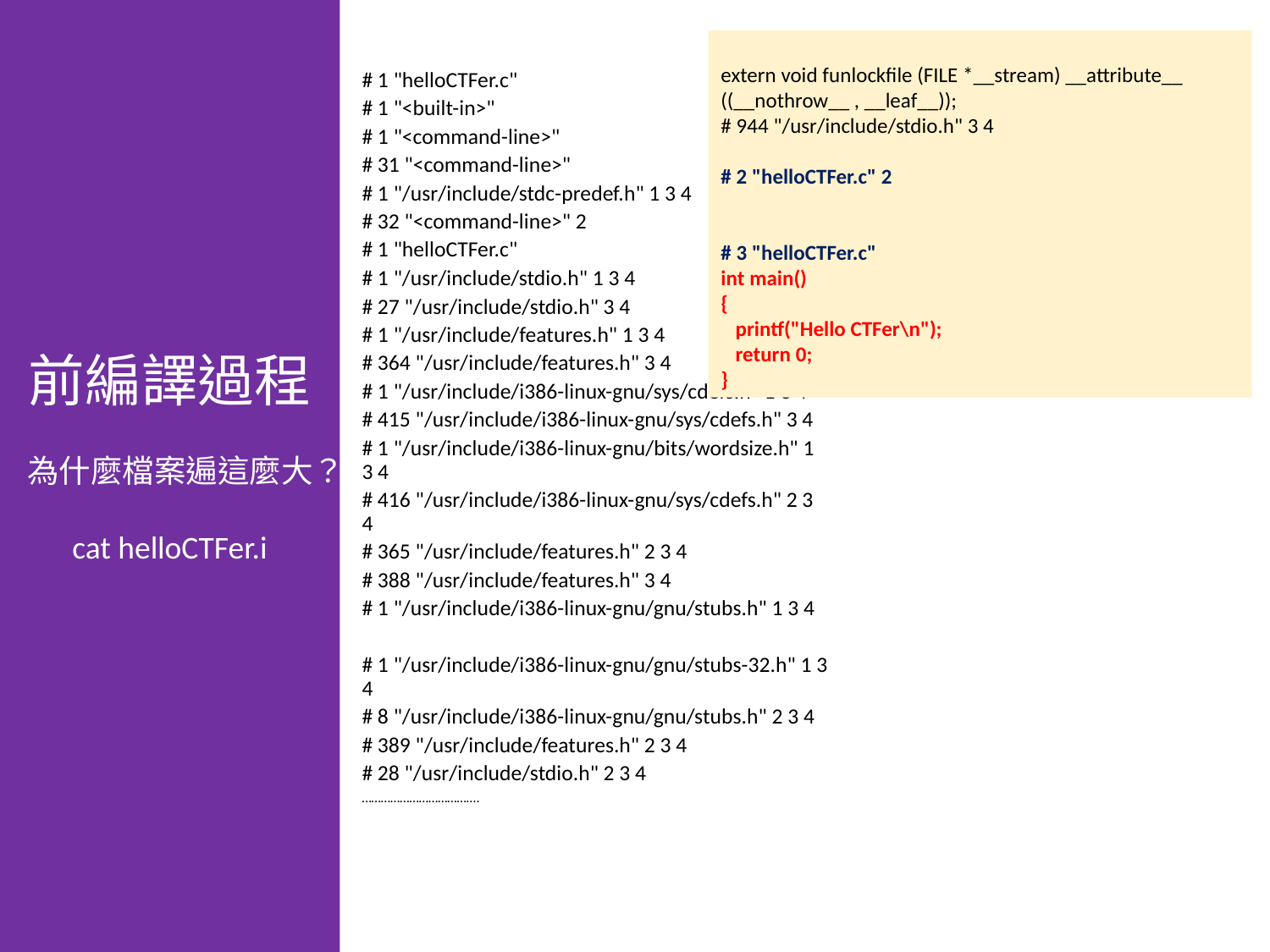

前編譯過程

為什麼檔案遍這麼大？

cat helloCTFer.i

extern void funlockfile (FILE *__stream) __attribute__ ((__nothrow__ , __leaf__));
# 944 "/usr/include/stdio.h" 3 4

# 2 "helloCTFer.c" 2

# 3 "helloCTFer.c"
int main()
{
   printf("Hello CTFer\n");
   return 0;
}
# 1 "helloCTFer.c"
# 1 "<built-in>"
# 1 "<command-line>"
# 31 "<command-line>"
# 1 "/usr/include/stdc-predef.h" 1 3 4
# 32 "<command-line>" 2
# 1 "helloCTFer.c"
# 1 "/usr/include/stdio.h" 1 3 4
# 27 "/usr/include/stdio.h" 3 4
# 1 "/usr/include/features.h" 1 3 4
# 364 "/usr/include/features.h" 3 4
# 1 "/usr/include/i386-linux-gnu/sys/cdefs.h" 1 3 4
# 415 "/usr/include/i386-linux-gnu/sys/cdefs.h" 3 4
# 1 "/usr/include/i386-linux-gnu/bits/wordsize.h" 1 3 4
# 416 "/usr/include/i386-linux-gnu/sys/cdefs.h" 2 3 4
# 365 "/usr/include/features.h" 2 3 4
# 388 "/usr/include/features.h" 3 4
# 1 "/usr/include/i386-linux-gnu/gnu/stubs.h" 1 3 4

# 1 "/usr/include/i386-linux-gnu/gnu/stubs-32.h" 1 3 4
# 8 "/usr/include/i386-linux-gnu/gnu/stubs.h" 2 3 4
# 389 "/usr/include/features.h" 2 3 4
# 28 "/usr/include/stdio.h" 2 3 4
……………………………….